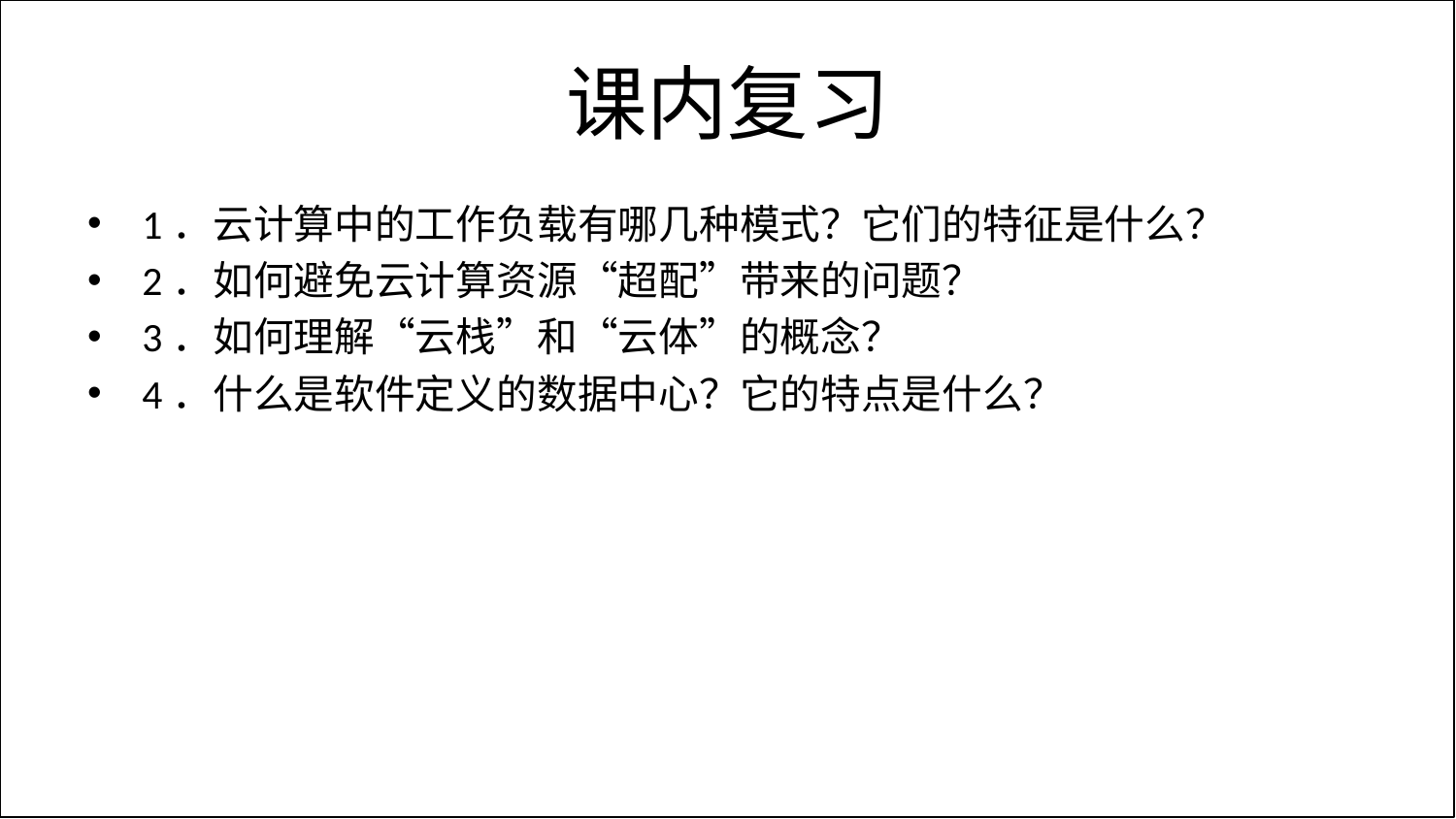

# 课内复习
1．云计算中的工作负载有哪几种模式？它们的特征是什么？
2．如何避免云计算资源“超配”带来的问题？
3．如何理解“云栈”和“云体”的概念？
4．什么是软件定义的数据中心？它的特点是什么？